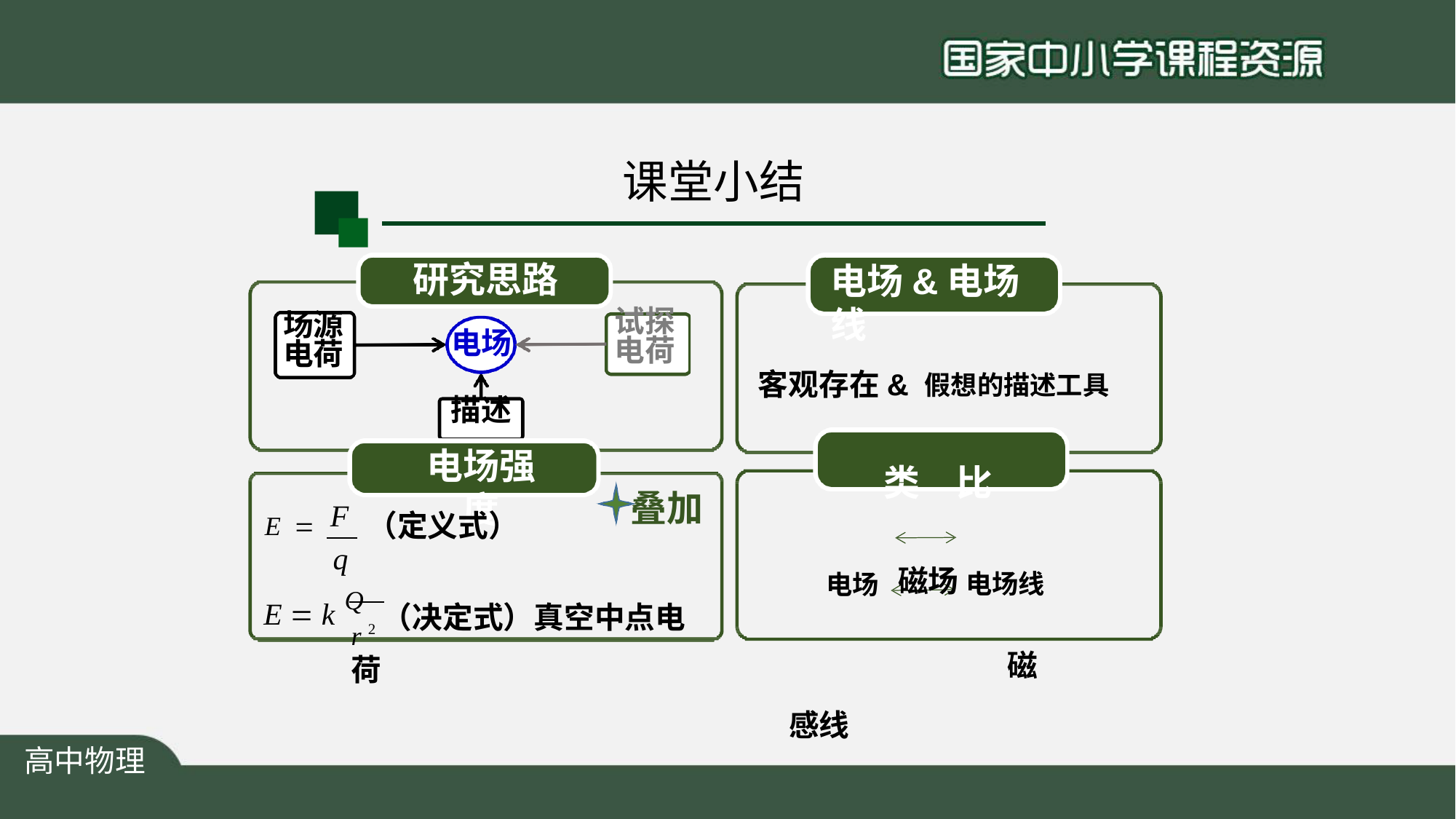

# 课堂小结

研究思路
电场
描述
电场强度
电场&电场线

试探 电荷
场源 电荷
客观存在& 假想的描述工具

类	比
电场	磁场 电场线		磁感线

叠加
F
E  =	（定义式）
q

E = k Q
r 2（决定式）真空中点电荷

高中物理